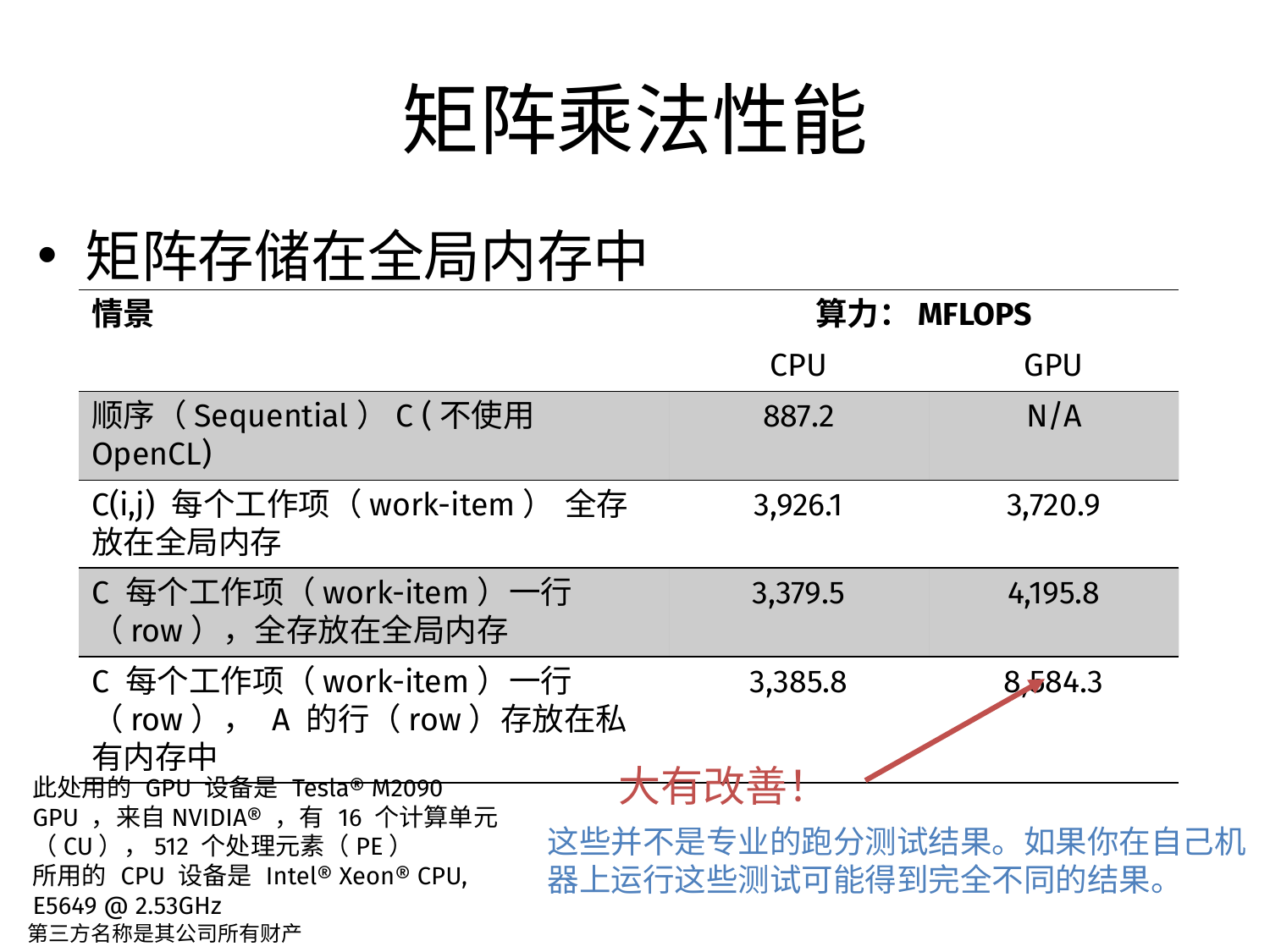

矩阵乘法性能
矩阵存储在全局内存中
| 情景 | 算力：MFLOPS |  |
| --- | --- | --- |
|  | CPU | GPU |
| 顺序（Sequential）C (不使用 OpenCL) | 887.2 | N/A |
| C(i,j) 每个工作项（work-item） 全存放在全局内存 | 3,926.1 | 3,720.9 |
| C 每个工作项（work-item）一行（row），全存放在全局内存 | 3,379.5 | 4,195.8 |
| C 每个工作项（work-item）一行（row）， A 的行（row）存放在私有内存中 | 3,385.8 | 8,584.3 |

大有改善！
此处用的 GPU 设备是 Tesla® M2090 GPU ，来自NVIDIA® ，有 16 个计算单元（CU），512 个处理元素（PE）
所用的 CPU 设备是 Intel® Xeon® CPU, E5649 @ 2.53GHz
这些并不是专业的跑分测试结果。如果你在自己机器上运行这些测试可能得到完全不同的结果。
第三方名称是其公司所有财产